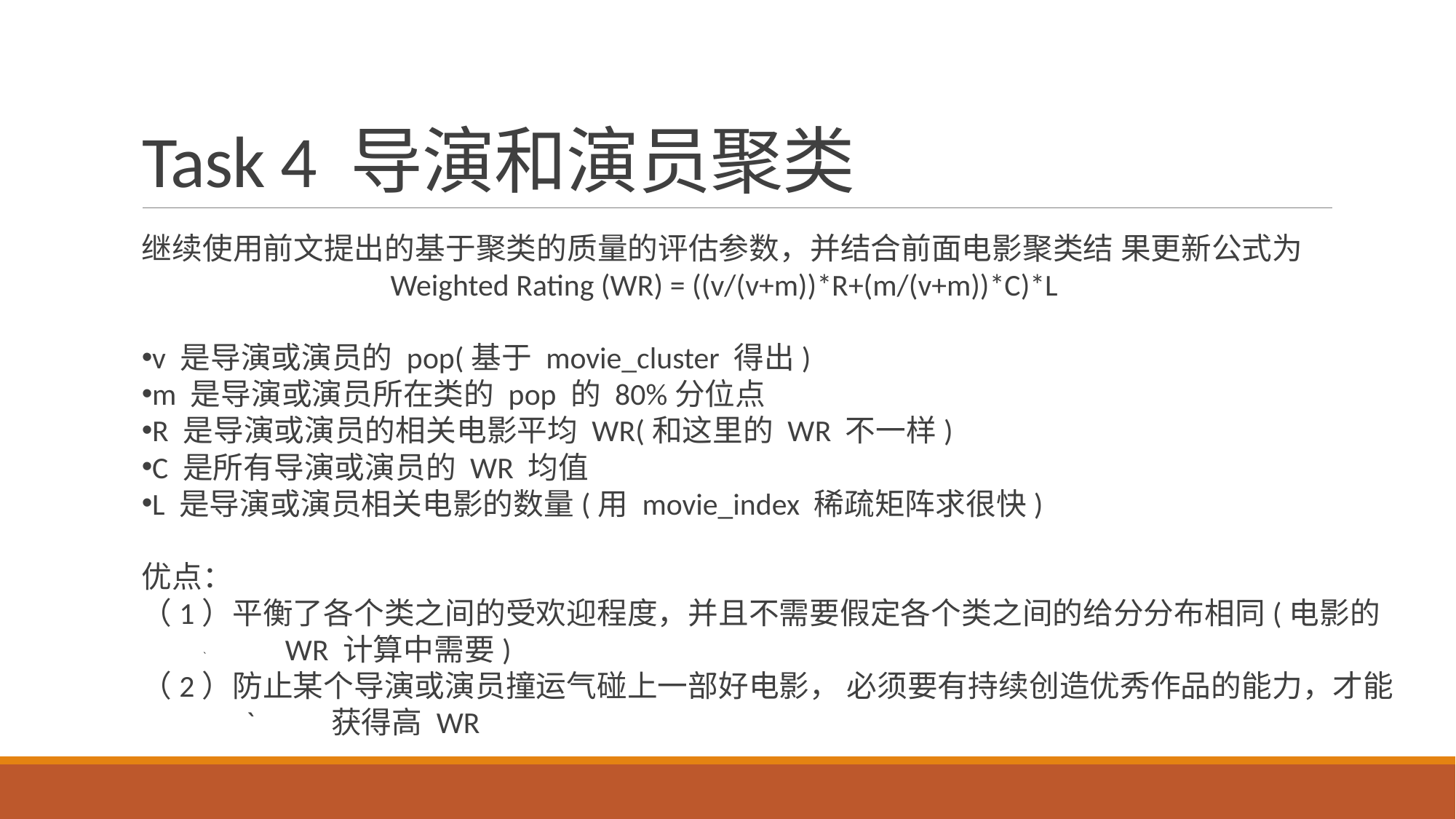

# Task 4 导演和演员聚类
继续使用前文提出的基于聚类的质量的评估参数，并结合前面电影聚类结 果更新公式为
                                    Weighted Rating (WR) = ((v/(v+m))*R+(m/(v+m))*C)*L

v 是导演或演员的 pop(基于 movie_cluster 得出)
m 是导演或演员所在类的 pop 的 80%分位点
R 是导演或演员的相关电影平均 WR(和这里的 WR 不一样)
C 是所有导演或演员的 WR 均值
L 是导演或演员相关电影的数量(用 movie_index 稀疏矩阵求很快)

优点：
（1）平衡了各个类之间的受欢迎程度，并且不需要假定各个类之间的给分分布相同(电影的           `            WR 计算中需要)
（2）防止某个导演或演员撞运气碰上一部好电影， 必须要有持续创造优秀作品的能力，才能                `          获得高 WR